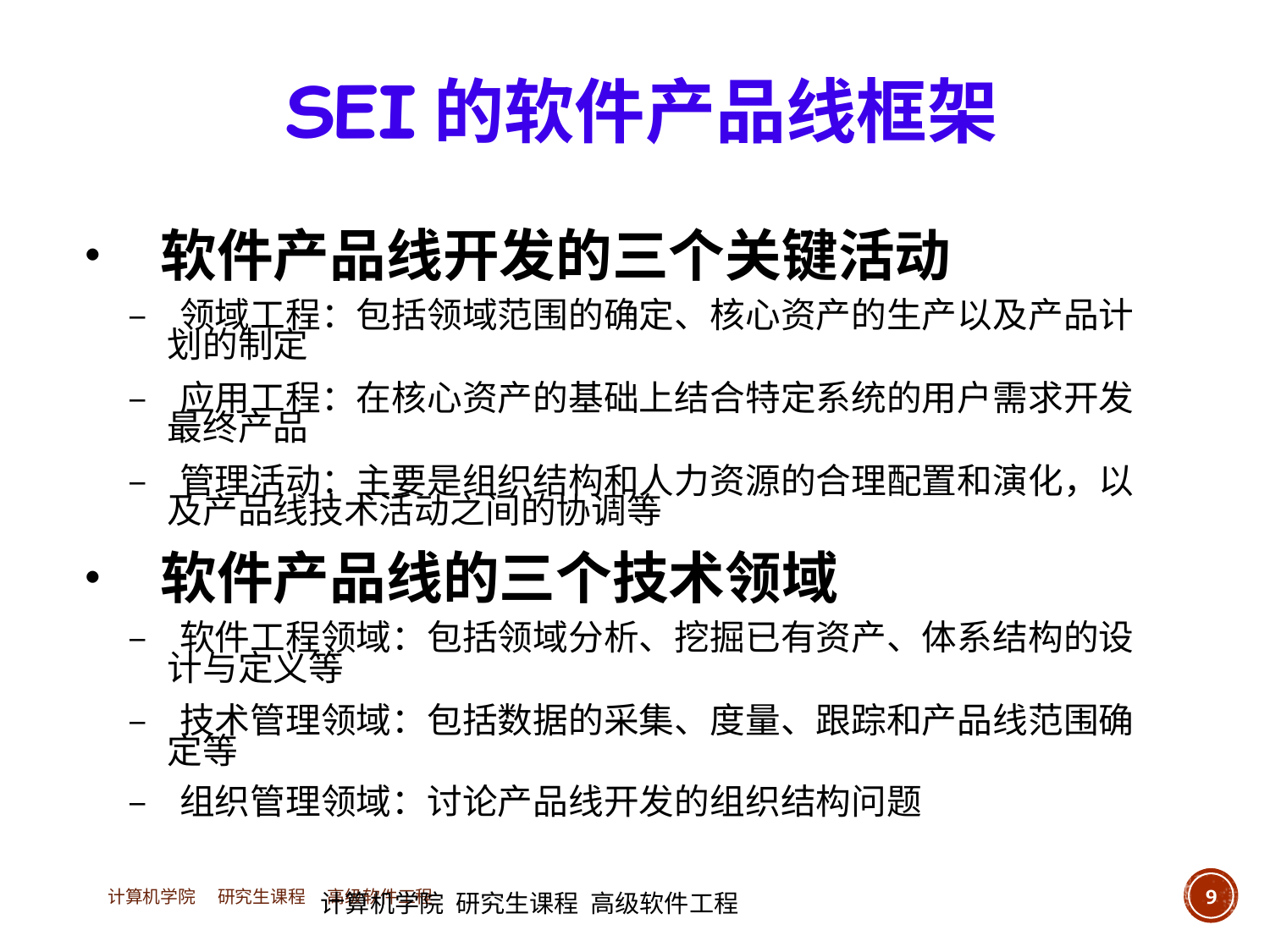

SEI的软件产品线框架

•  软件产品线开发的三个关键活动
	–   领域工程：包括领域范围的确定、核心资产的生产以及产品计
		划的制定
	–   应用工程：在核心资产的基础上结合特定系统的用户需求开发
		最终产品
	–   管理活动：主要是组织结构和人力资源的合理配置和演化，以
		及产品线技术活动之间的协调等
•  软件产品线的三个技术领域
	–   软件工程领域：包括领域分析、挖掘已有资产、体系结构的设
		计与定义等
	–   技术管理领域：包括数据的采集、度量、跟踪和产品线范围确
		定等
	–   组织管理领域：讨论产品线开发的组织结构问题

				计算机学院  研究生课程  高级软件工程
计算机学院    研究生课程    高级软件工程
9